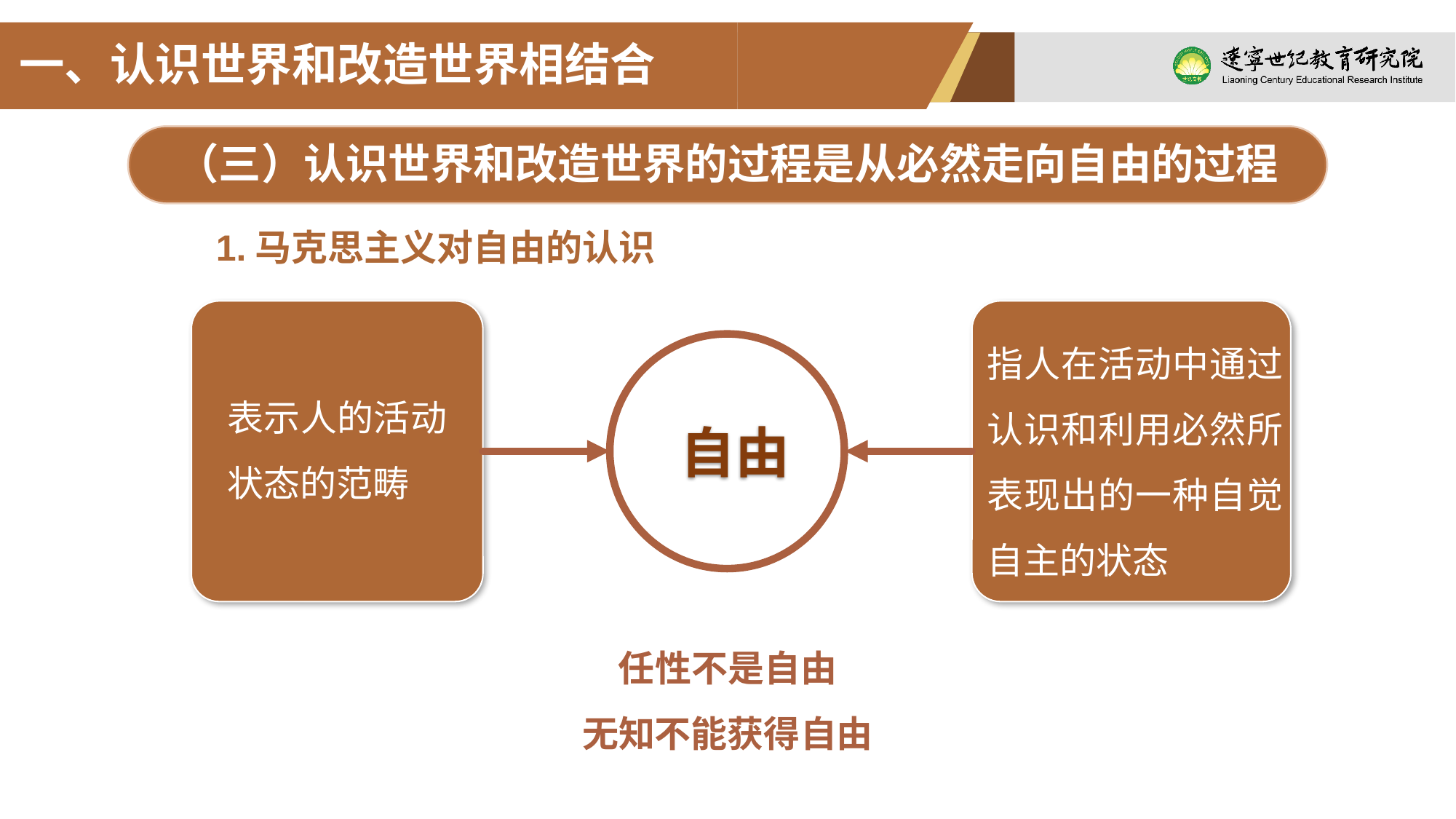

一、认识世界和改造世界相结合
（三）认识世界和改造世界的过程是从必然走向自由的过程
1.马克思主义对自由的认识

 自由
指人在活动中通过认识和利用必然所表现出的一种自觉自主的状态
表示人的活动状态的范畴
任性不是自由
无知不能获得自由